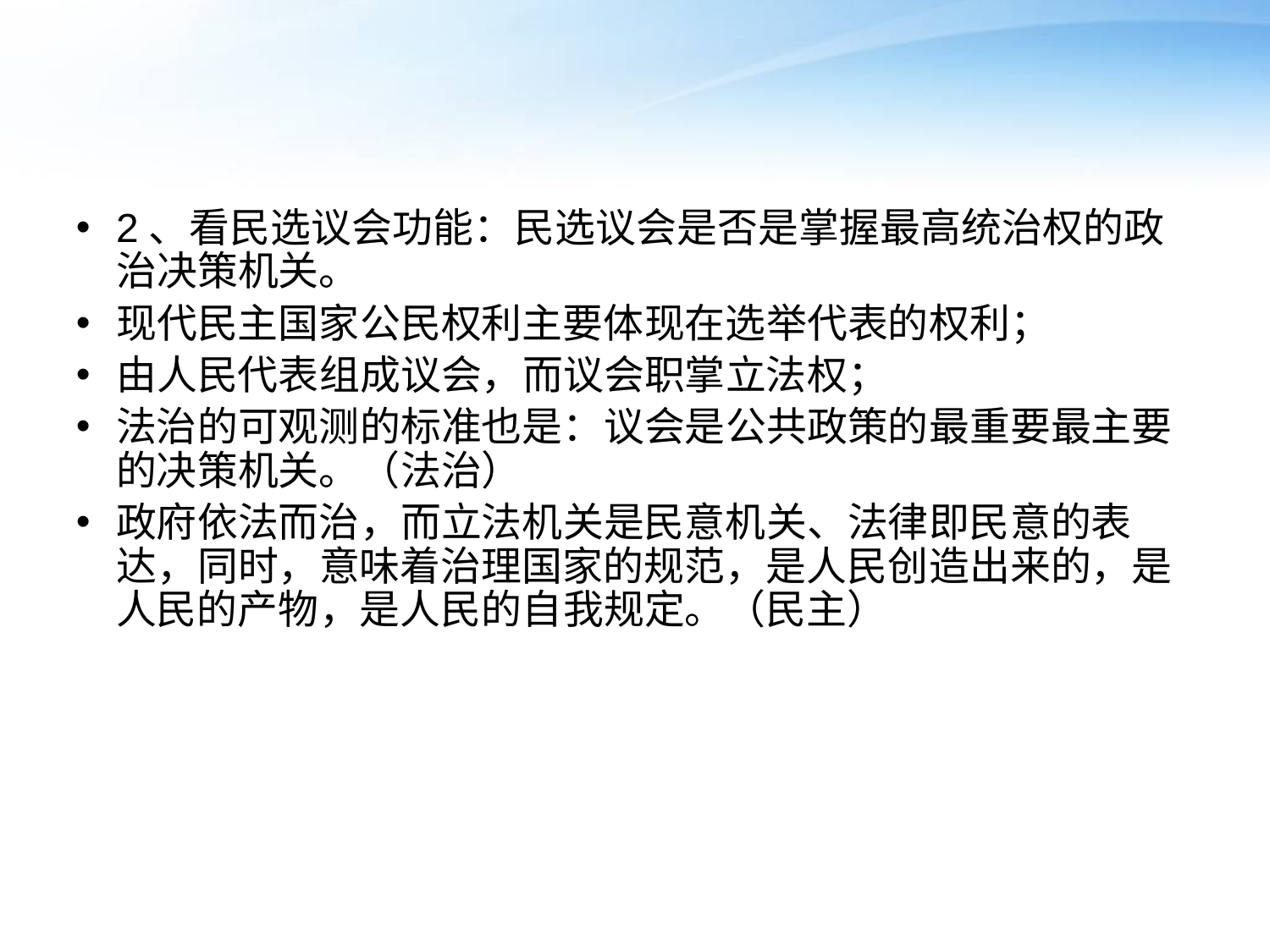

#
2、看民选议会功能：民选议会是否是掌握最高统治权的政治决策机关。
现代民主国家公民权利主要体现在选举代表的权利；
由人民代表组成议会，而议会职掌立法权；
法治的可观测的标准也是：议会是公共政策的最重要最主要的决策机关。（法治）
政府依法而治，而立法机关是民意机关、法律即民意的表达，同时，意味着治理国家的规范，是人民创造出来的，是人民的产物，是人民的自我规定。（民主）